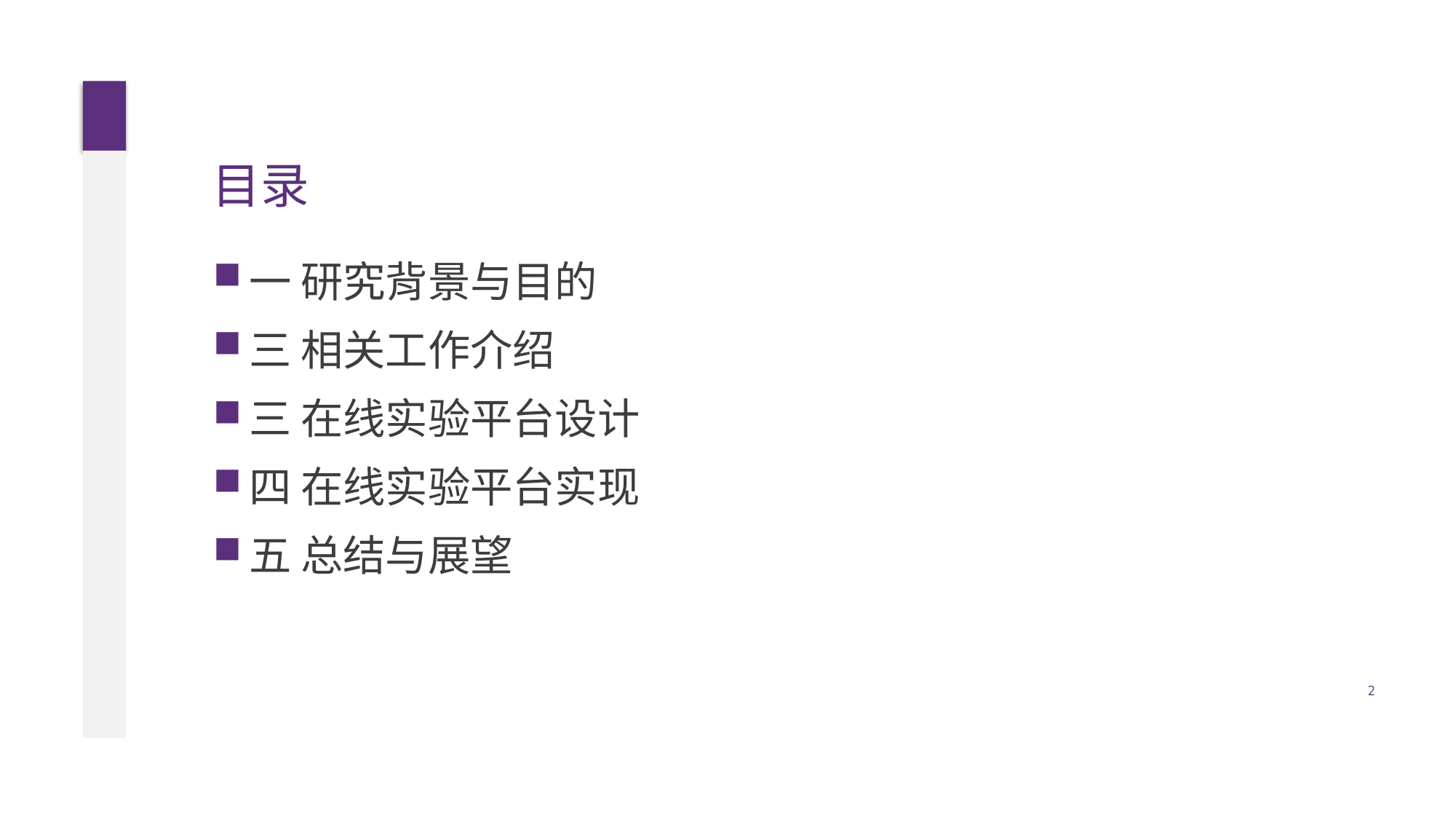

# 目录
一 研究背景与目的
三 相关工作介绍
三 在线实验平台设计
四 在线实验平台实现
五 总结与展望
2